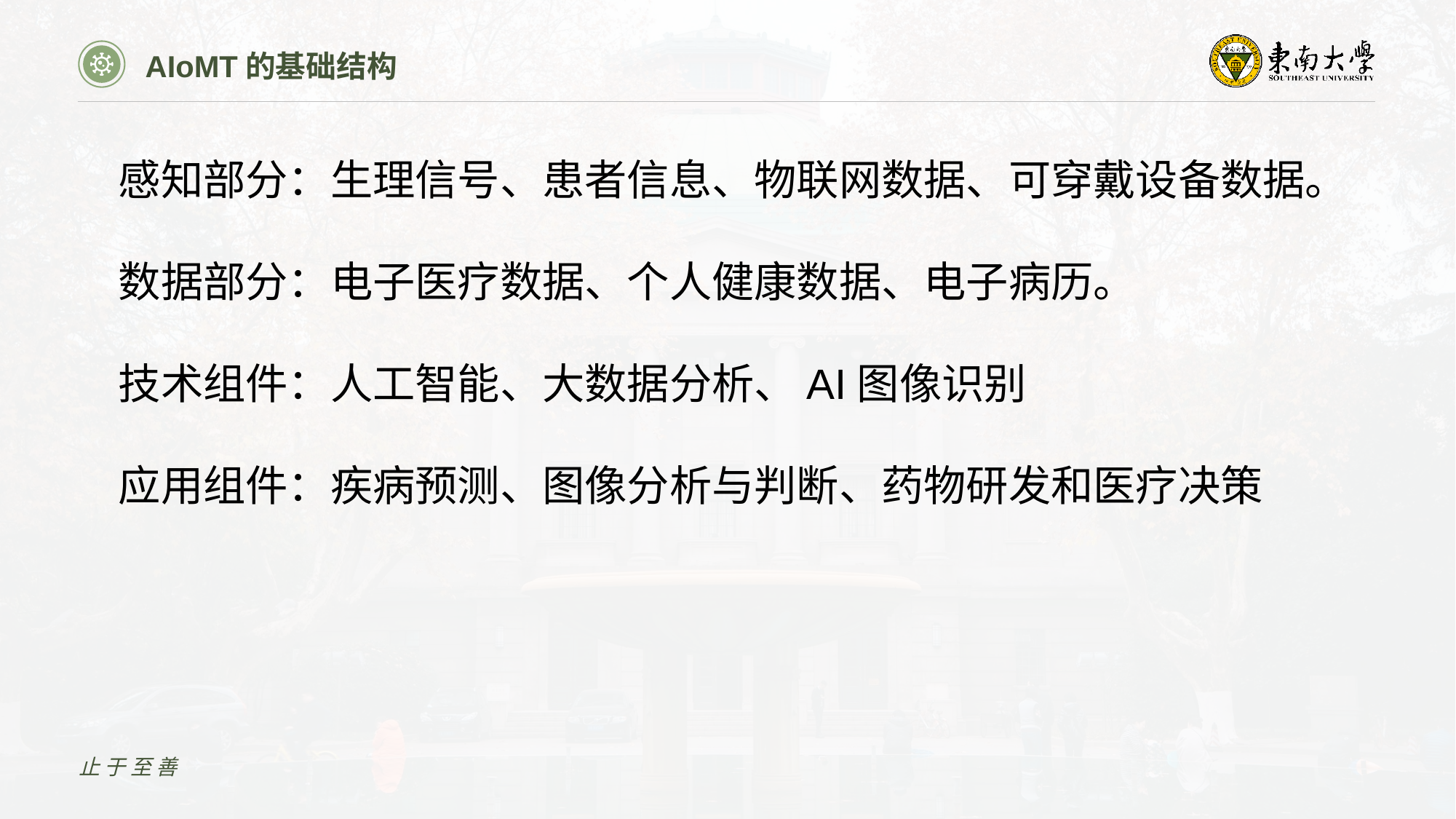

AIoMT的基础结构
感知部分：生理信号、患者信息、物联网数据、可穿戴设备数据。

数据部分：电子医疗数据、个人健康数据、电子病历。

技术组件：人工智能、大数据分析、AI图像识别

应用组件：疾病预测、图像分析与判断、药物研发和医疗决策
止于至善